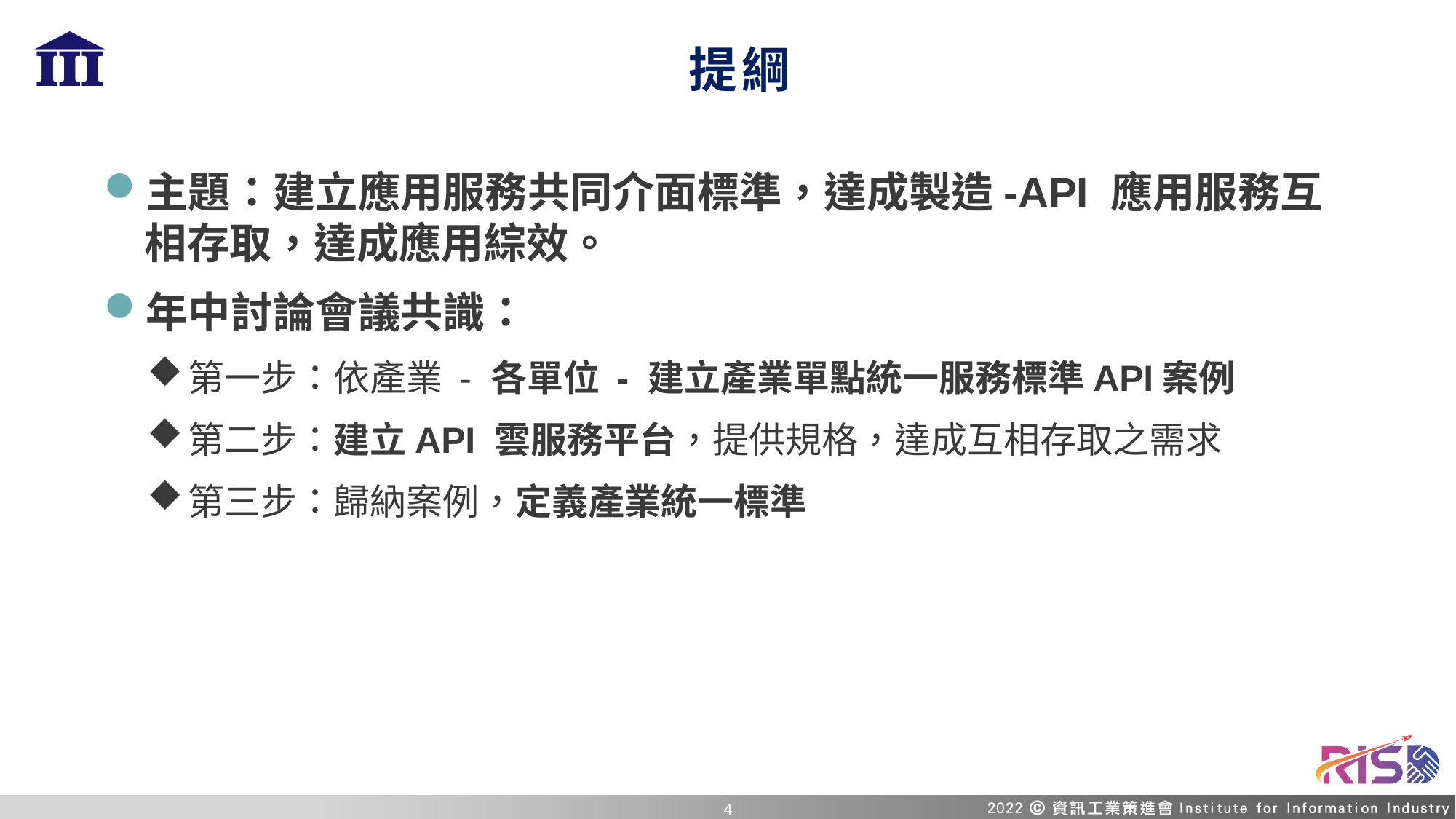

提綱
主題：建立應用服務共同介面標準，達成製造-API 應用服務互相存取，達成應用綜效。
年中討論會議共識：
第一步：依產業 - 各單位 - 建立產業單點統一服務標準API案例
第二步：建立API 雲服務平台，提供規格，達成互相存取之需求
第三步：歸納案例，定義產業統一標準

4